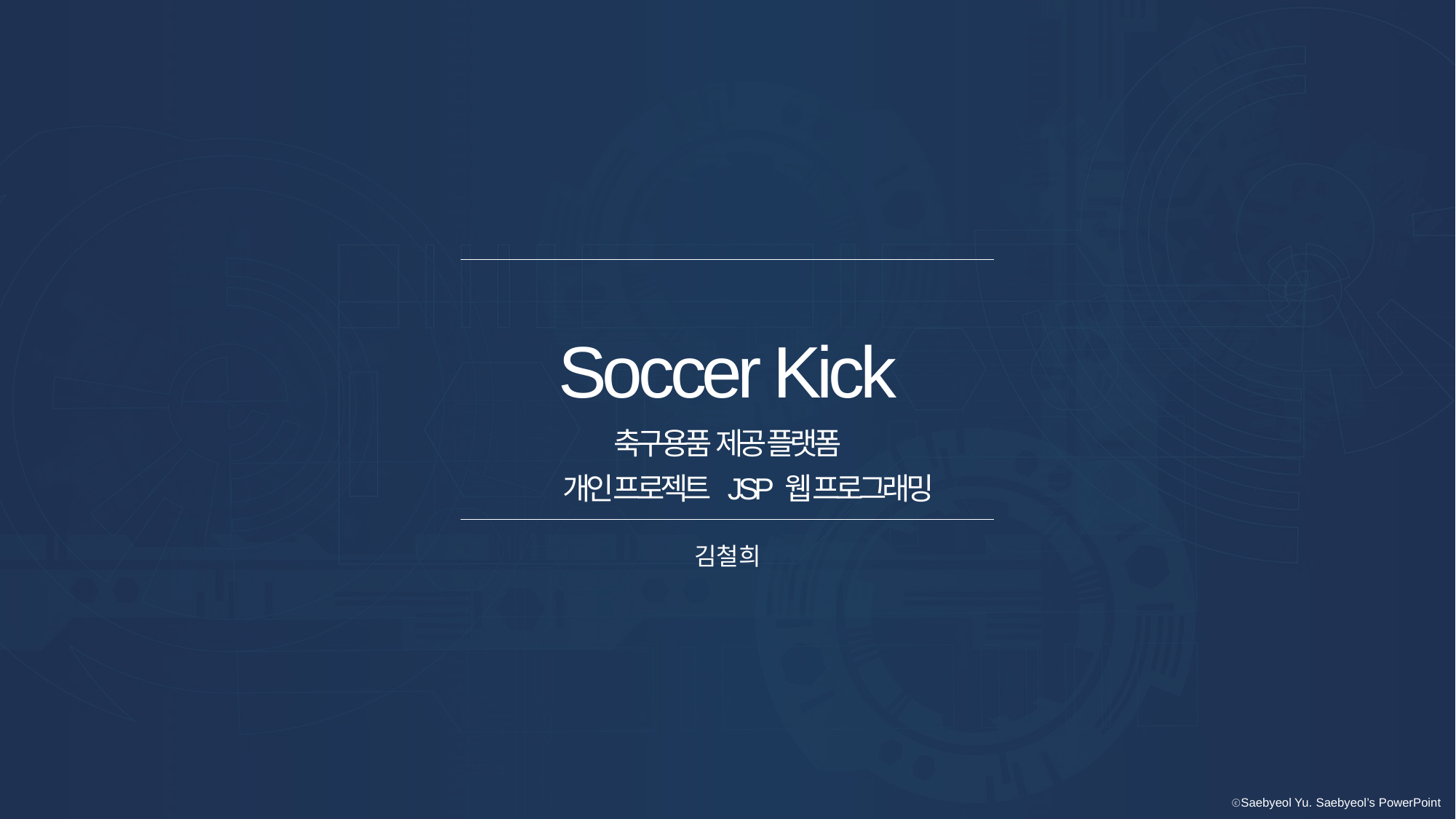

Soccer Kick
축구용품  제공 플랫폼
개인 프로젝트 JSP 웹 프로그래밍
김철희